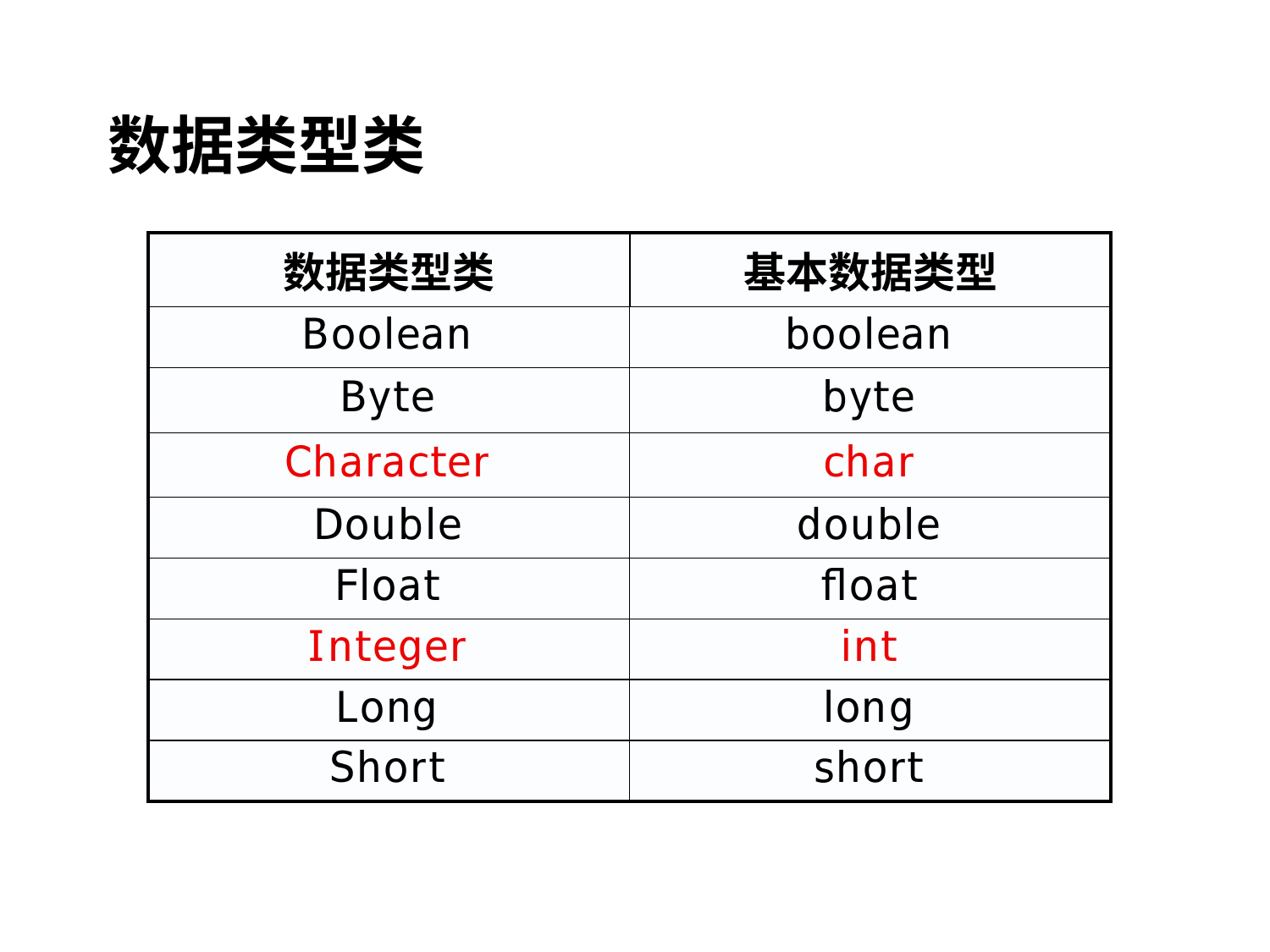

# 数据类型类
| 数据类型类 | 基本数据类型 |
| --- | --- |
| Boolean | boolean |
| Byte | byte |
| Character | char |
| Double | double |
| Float | float |
| Integer | int |
| Long | long |
| Short | short |